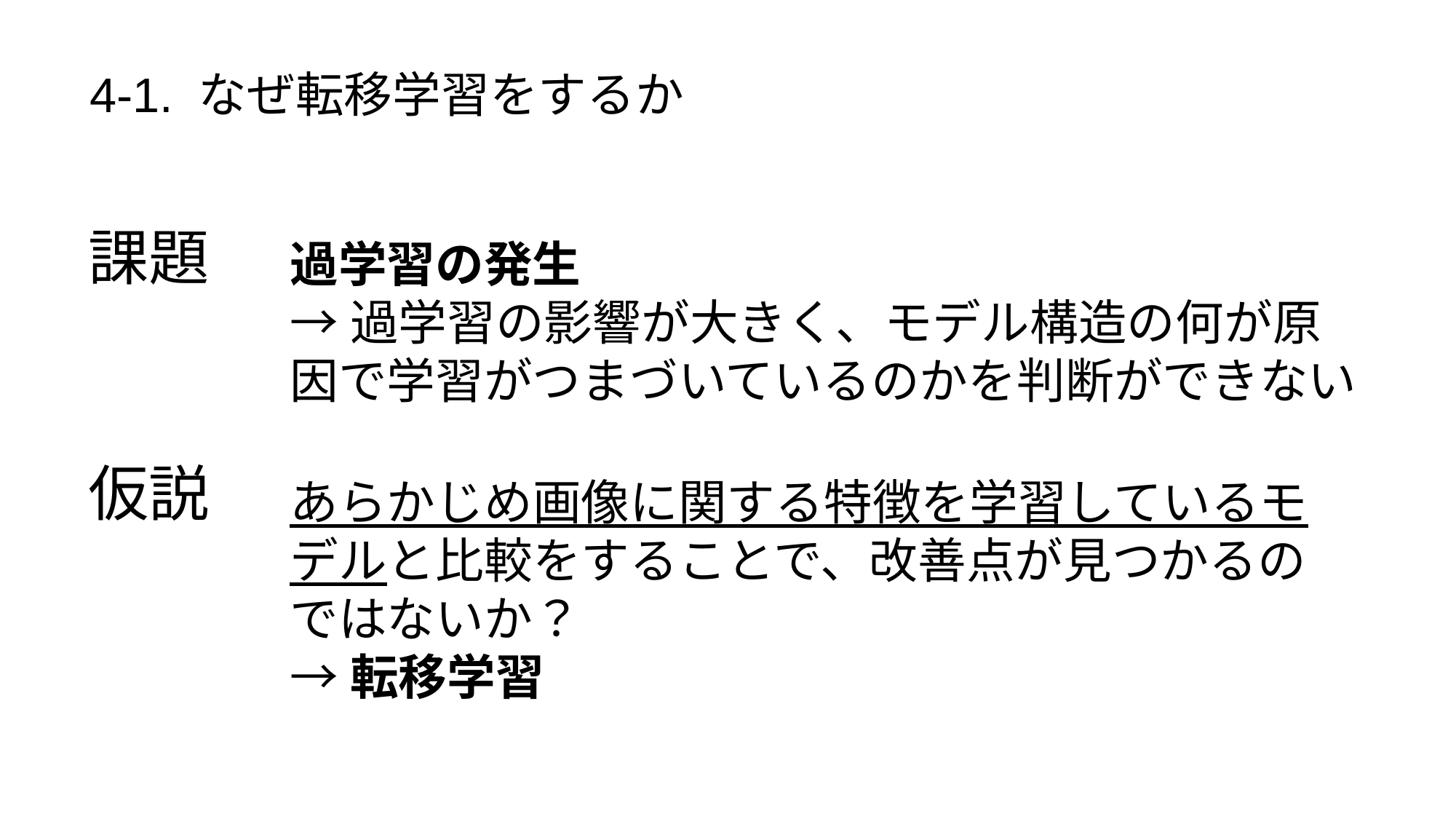

4-1. なぜ転移学習をするか

課題
過学習の発生
→過学習の影響が大きく、モデル構造の何が原因で学習がつまづいているのかを判断ができない
仮説
あらかじめ画像に関する特徴を学習しているモデルと比較をすることで、改善点が見つかるのではないか？
→転移学習